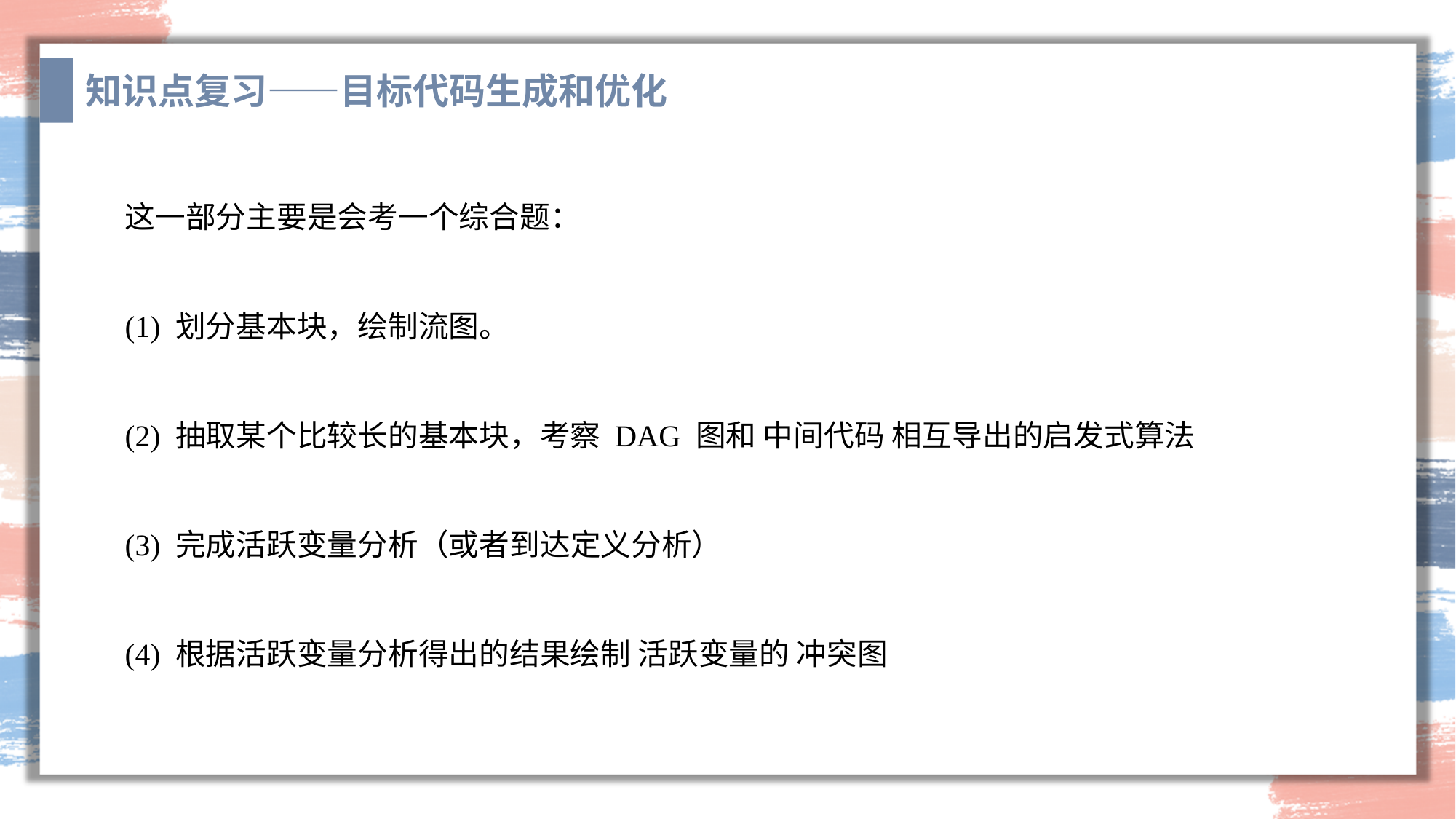

知识点复习——目标代码生成和优化
这一部分主要是会考一个综合题：

(1) 划分基本块，绘制流图。

(2) 抽取某个比较长的基本块，考察 DAG 图和 中间代码 相互导出的启发式算法

(3) 完成活跃变量分析（或者到达定义分析）

(4) 根据活跃变量分析得出的结果绘制 活跃变量的 冲突图